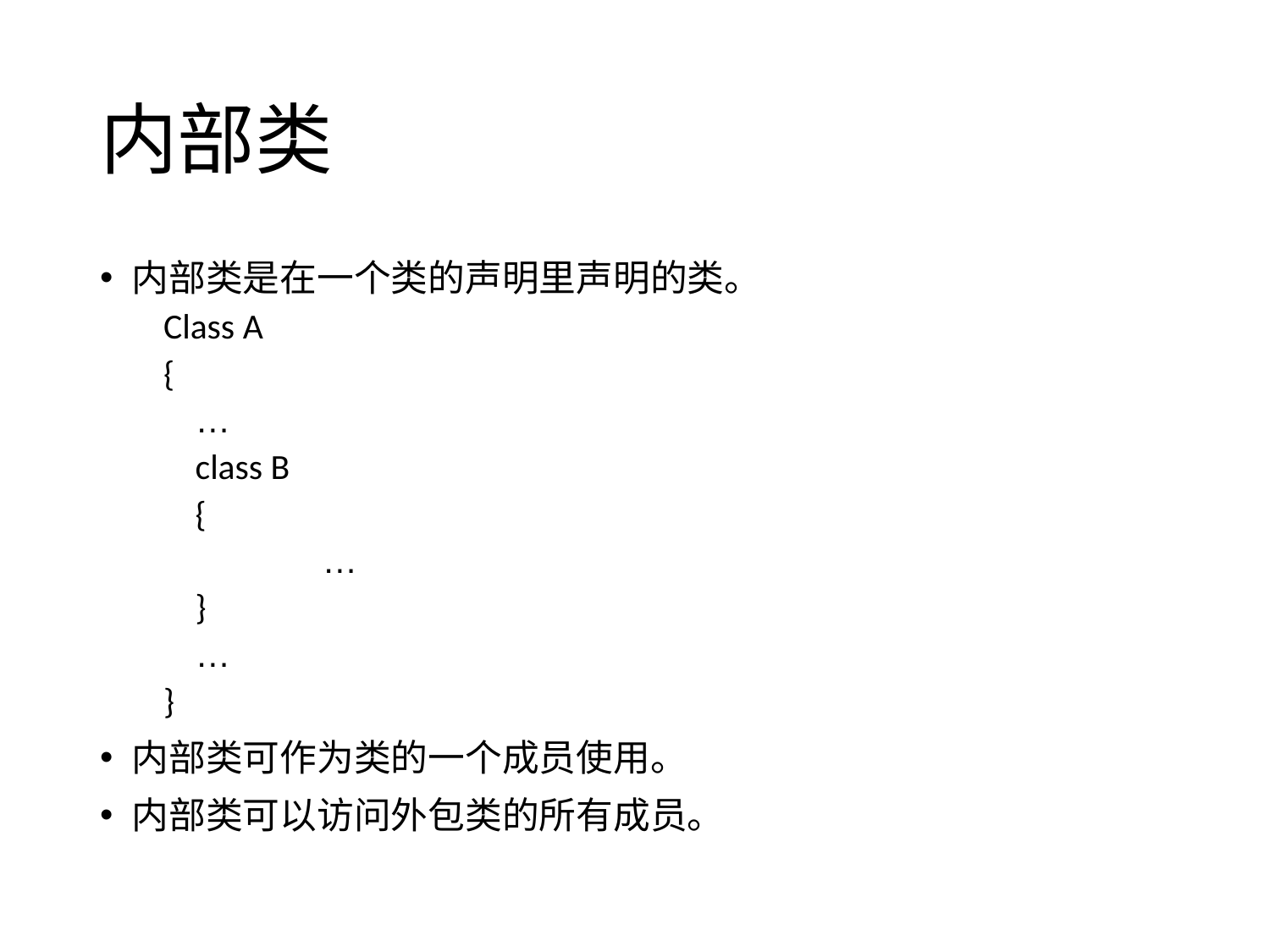

# 内部类
内部类是在一个类的声明里声明的类。
Class A
{
	…
	class B
	{
		…
	}
	…
}
内部类可作为类的一个成员使用。
内部类可以访问外包类的所有成员。